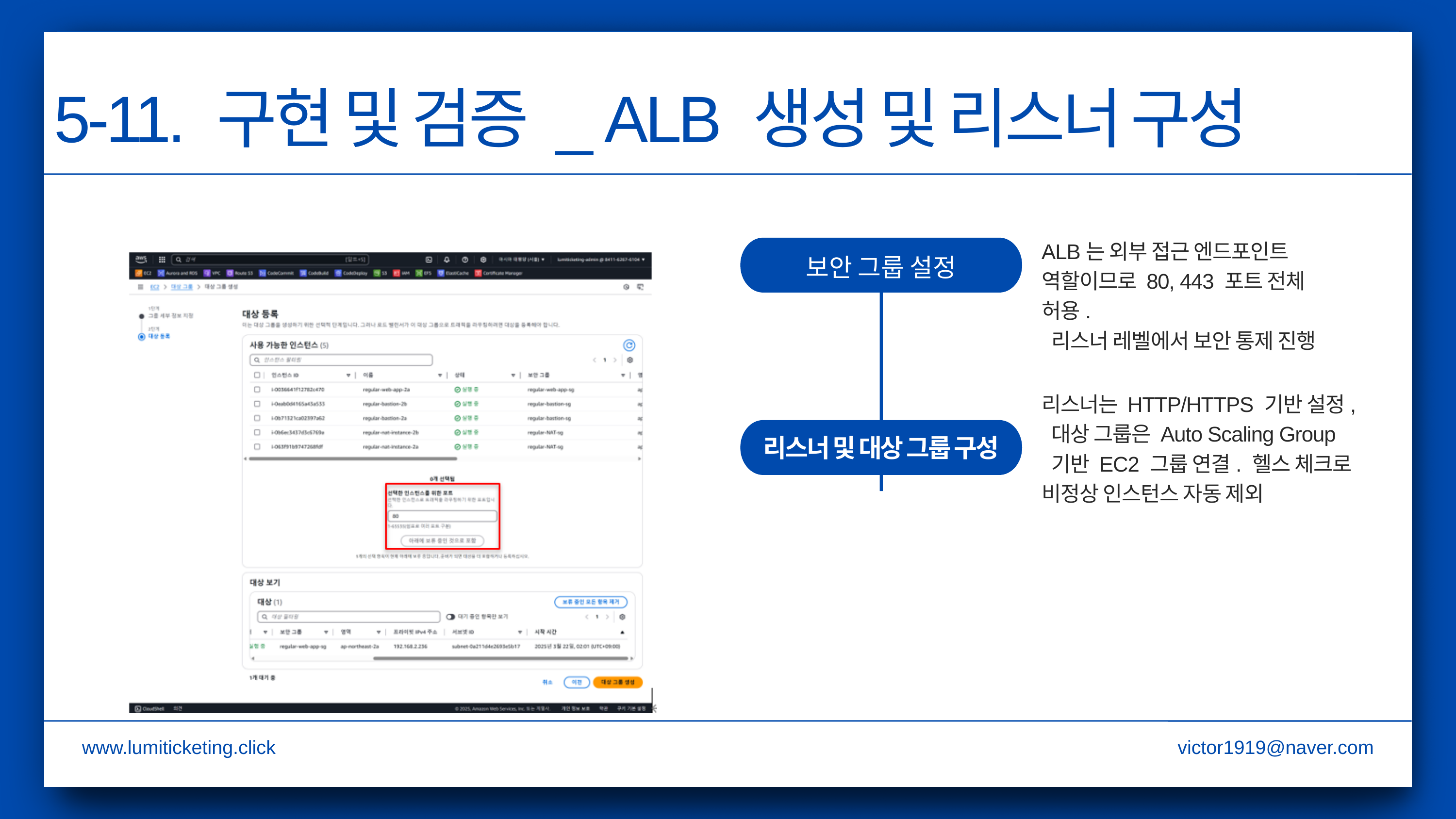

5-11. 구현 및 검증 _ ALB 생성 및 리스너 구성

ALB는 외부 접근 엔드포인트 역할이므로 80, 443 포트 전체 허용.
 리스너 레벨에서 보안 통제 진행

보안 그룹 설정

리스너는 HTTP/HTTPS 기반 설정,
 대상 그룹은 Auto Scaling Group
 기반 EC2 그룹 연결. 헬스 체크로
비정상 인스턴스 자동 제외

리스너 및 대상 그룹 구성

www.lumiticketing.click
victor1919@naver.com